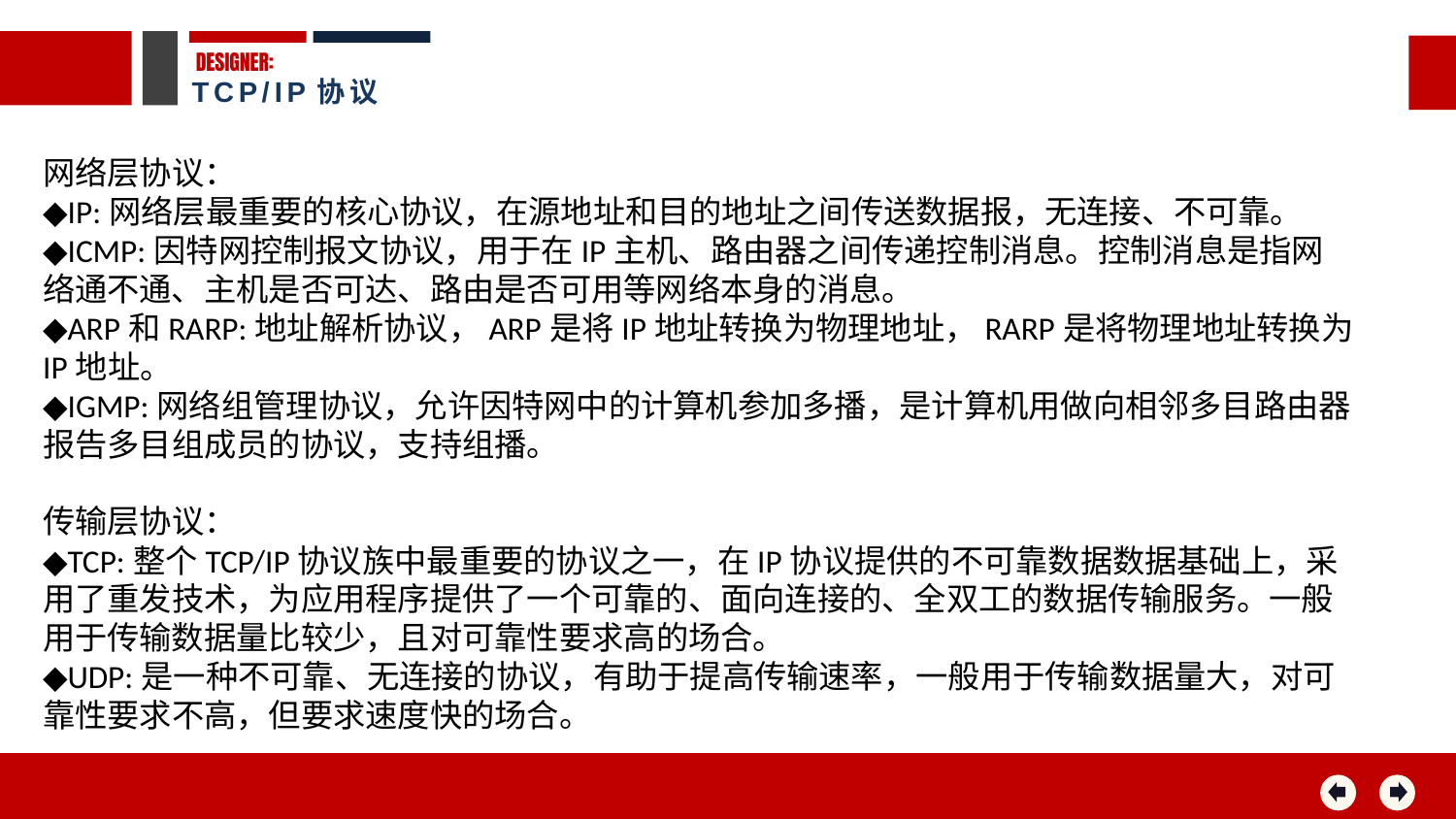

DESIGNER:
TCP/IP协议
网络层协议：
◆IP:网络层最重要的核心协议，在源地址和目的地址之间传送数据报，无连接、不可靠。
◆ICMP:因特网控制报文协议，用于在IP主机、路由器之间传递控制消息。控制消息是指网络通不通、主机是否可达、路由是否可用等网络本身的消息。
◆ARP和RARP:地址解析协议，ARP是将IP地址转换为物理地址，RARP是将物理地址转换为IP地址。
◆IGMP:网络组管理协议，允许因特网中的计算机参加多播，是计算机用做向相邻多目路由器报告多目组成员的协议，支持组播。

传输层协议：
◆TCP:整个TCP/IP协议族中最重要的协议之一，在IP协议提供的不可靠数据数据基础上，采用了重发技术，为应用程序提供了一个可靠的、面向连接的、全双工的数据传输服务。一般用于传输数据量比较少，且对可靠性要求高的场合。
◆UDP:是一种不可靠、无连接的协议，有助于提高传输速率，一般用于传输数据量大，对可靠性要求不高，但要求速度快的场合。